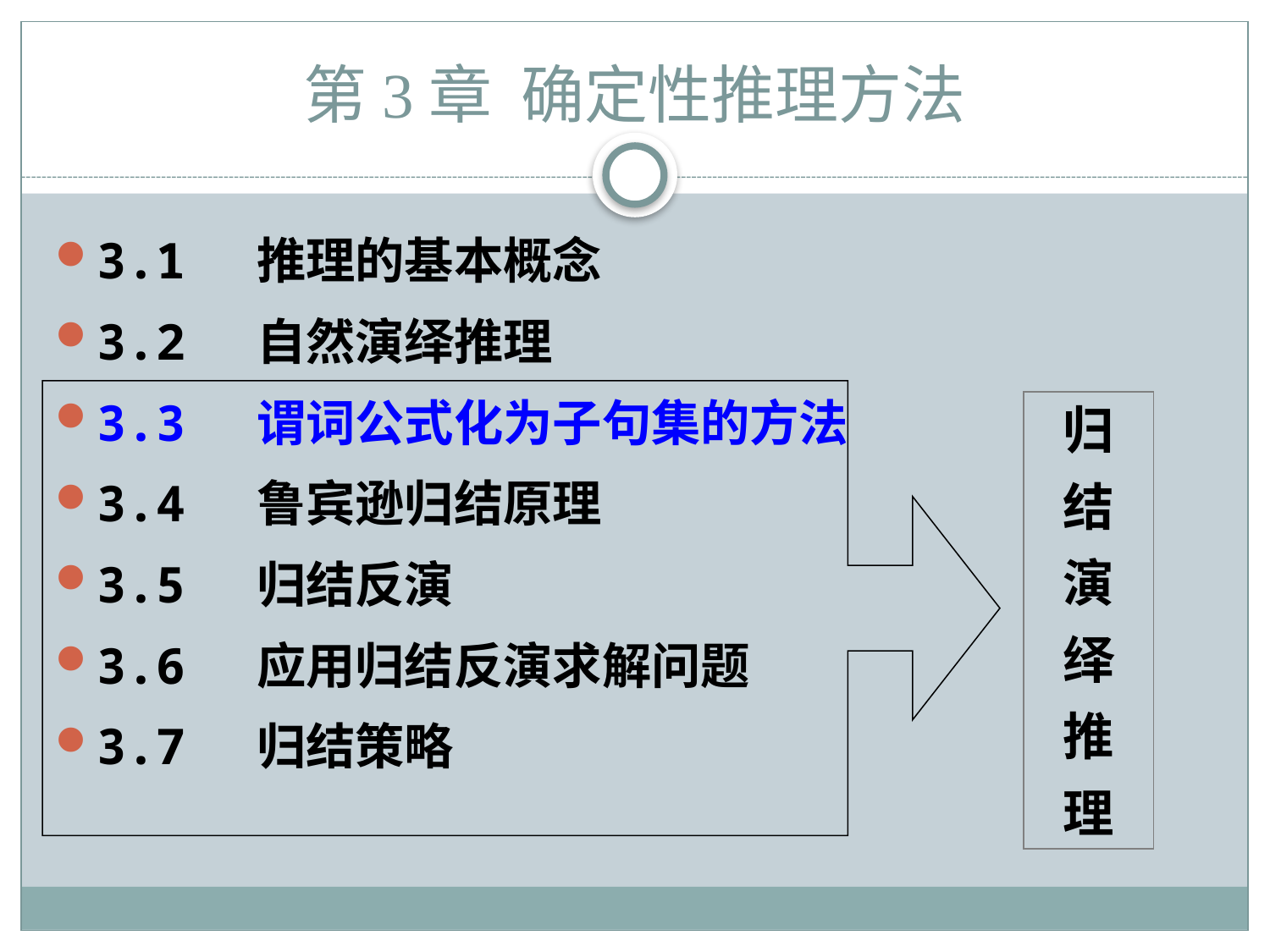

# 第3章  确定性推理方法
45
3.1  推理的基本概念
3.2  自然演绎推理
3.3  谓词公式化为子句集的方法
3.4  鲁宾逊归结原理
3.5  归结反演
3.6  应用归结反演求解问题
3.7  归结策略

归
结
演
绎
推
理